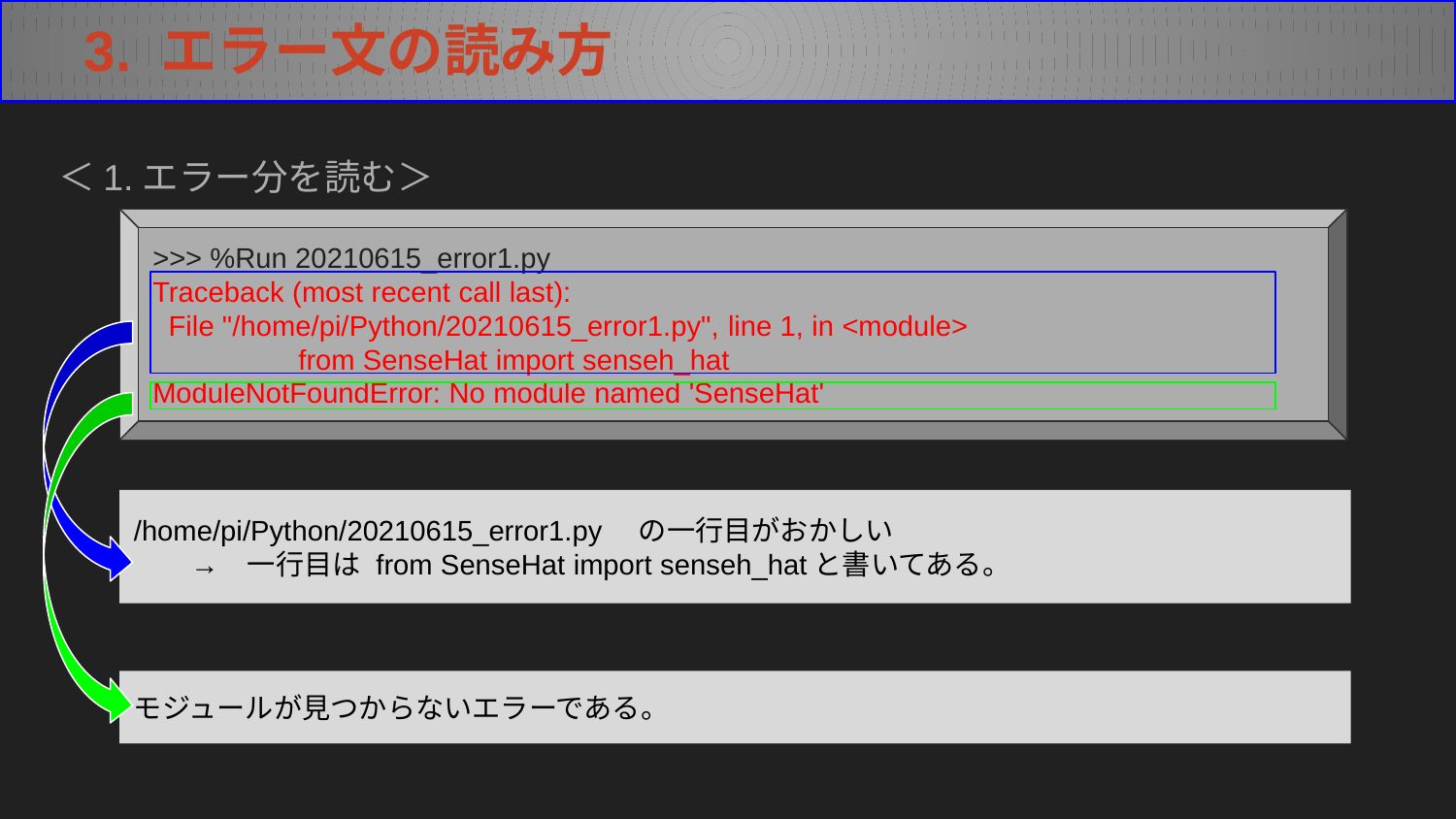

3. エラー文の読み方
＜1.エラー分を読む＞

>>> %Run 20210615_error1.py
Traceback (most recent call last):
  File "/home/pi/Python/20210615_error1.py", line 1, in <module>
	from SenseHat import senseh_hat
ModuleNotFoundError: No module named 'SenseHat'

/home/pi/Python/20210615_error1.py　の一行目がおかしい
　　→　一行目は from SenseHat import senseh_hatと書いてある。
モジュールが見つからないエラーである。